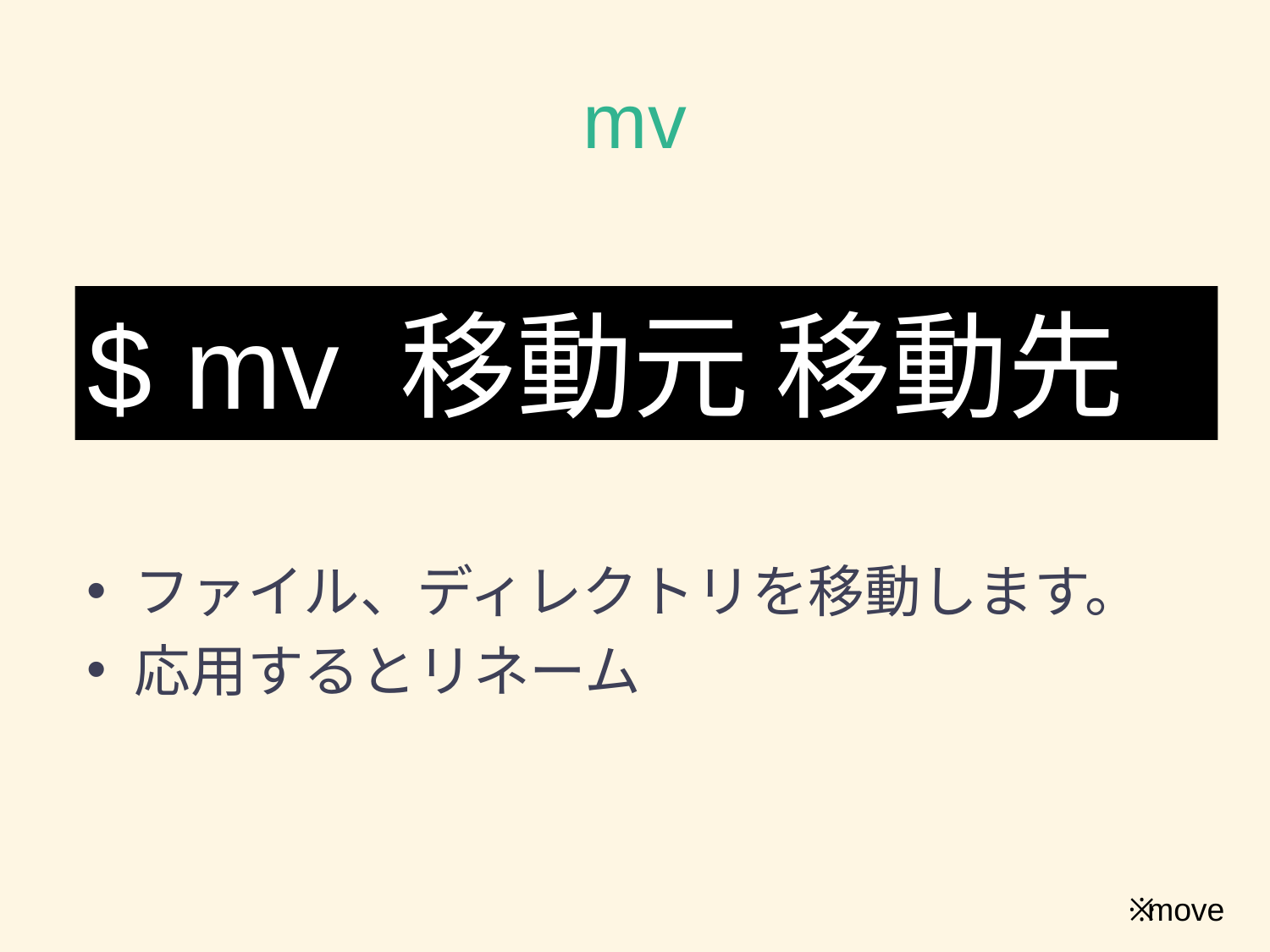

# mv
$ mv 移動元 移動先
ファイル、ディレクトリを移動します。
応用するとリネーム
※move